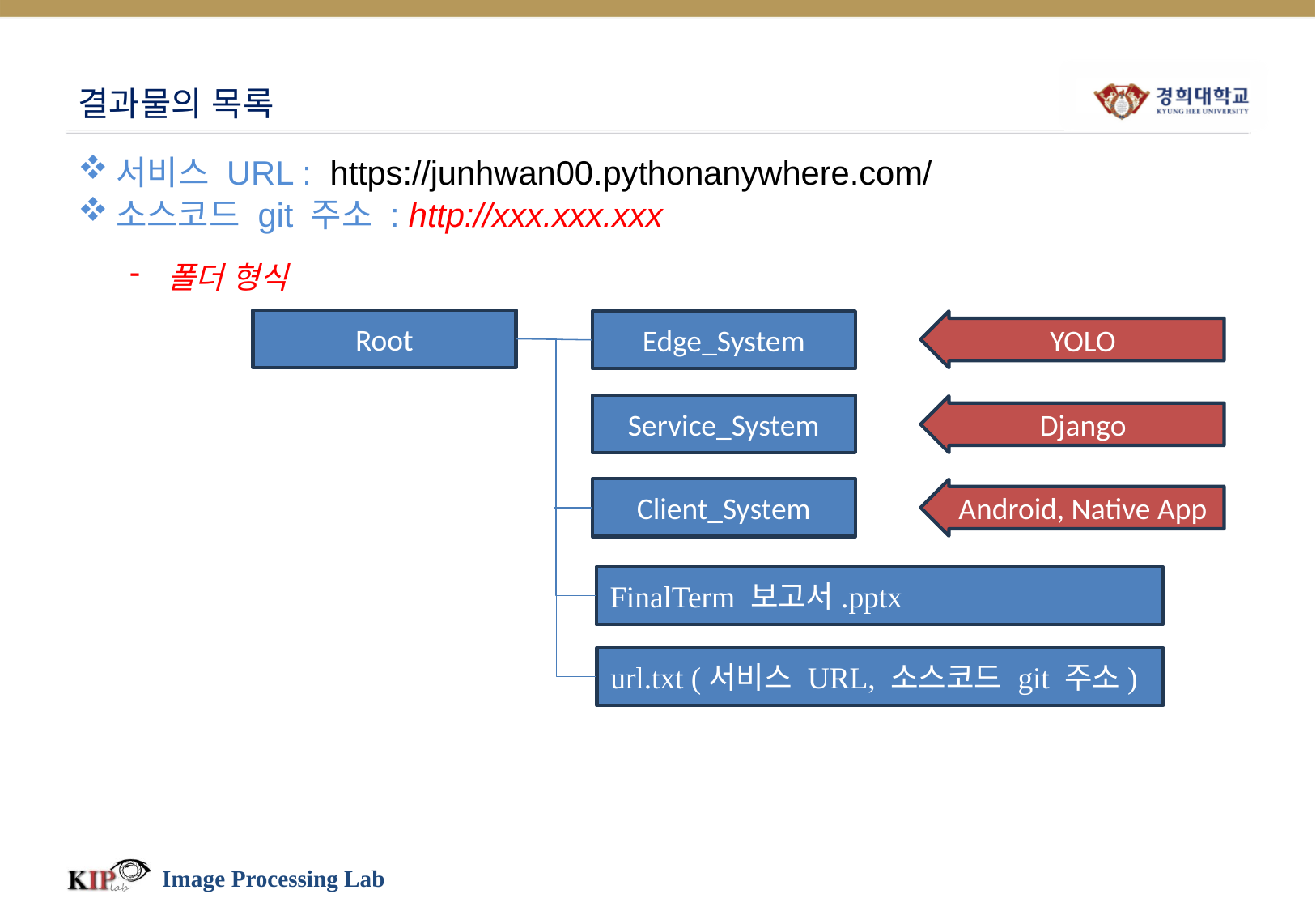

# 결과물의 목록
서비스 URL :  https://junhwan00.pythonanywhere.com/
소스코드 git 주소 : http://xxx.xxx.xxx
폴더 형식
Root
Edge_System
YOLO
Service_System
Django
Client_System
Android, Native App
FinalTerm 보고서.pptx
url.txt (서비스 URL, 소스코드 git 주소)
Image Processing Lab